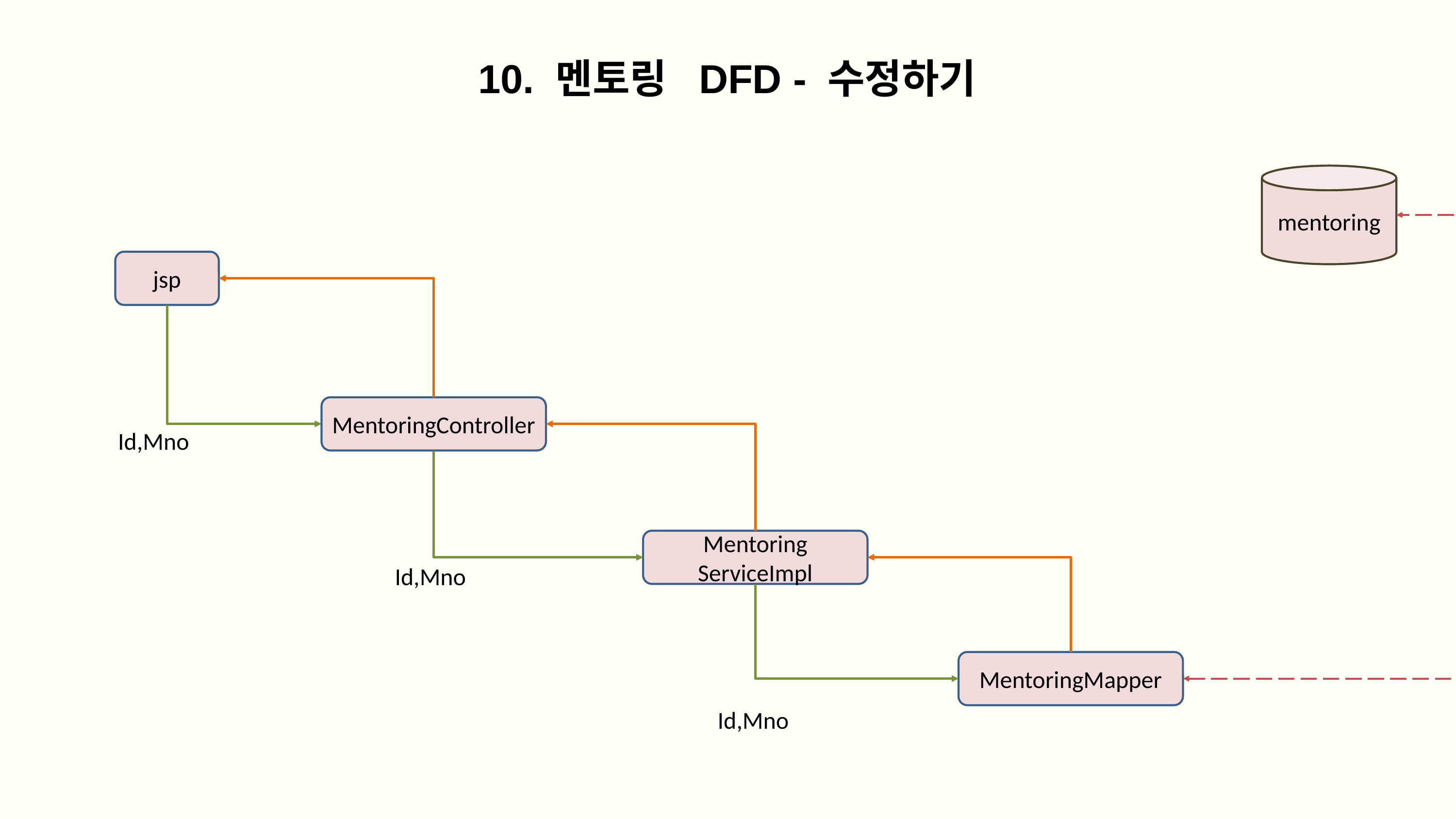

10. 멘토링  DFD - 수정하기
mentoring
jsp
MentoringController
Id,Mno
Mentoring
ServiceImpl
Id,Mno

MentoringMapper
Id,Mno